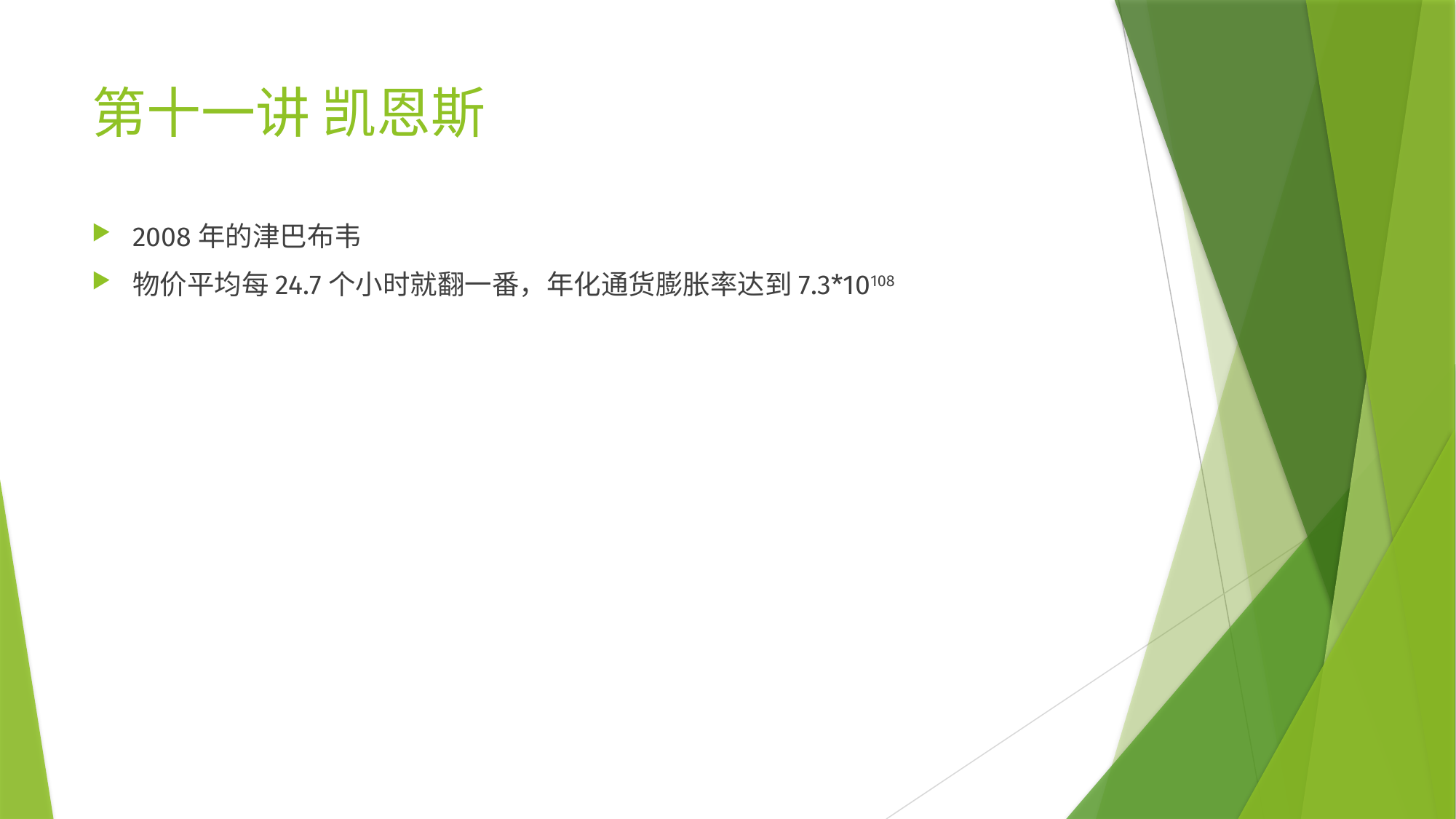

# 第十一讲 凯恩斯
2008年的津巴布韦
物价平均每24.7个小时就翻一番，年化通货膨胀率达到7.3*10108